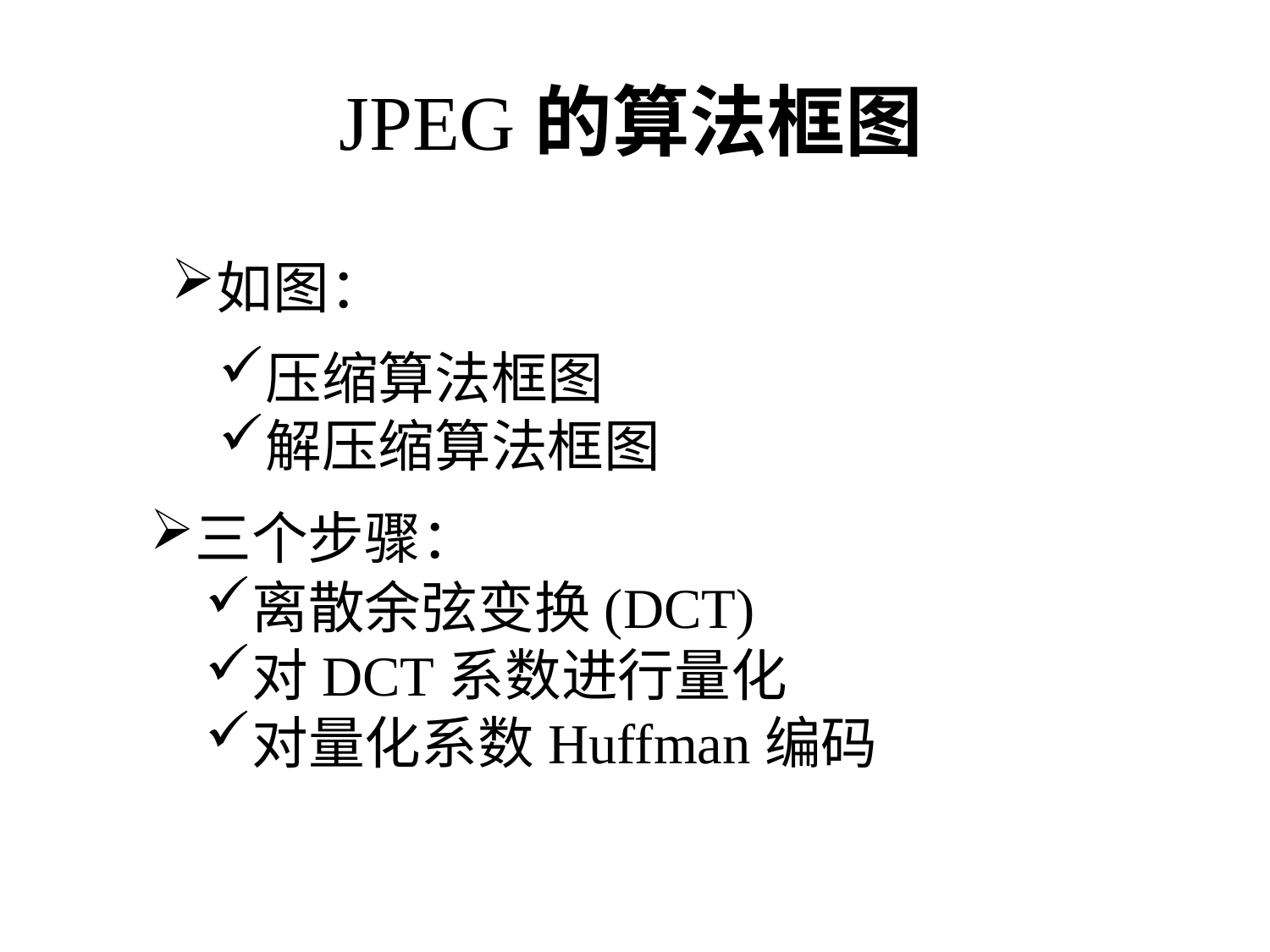

# JPEG的算法框图
如图：
压缩算法框图
解压缩算法框图
三个步骤：
离散余弦变换(DCT)
对DCT系数进行量化
对量化系数Huffman编码